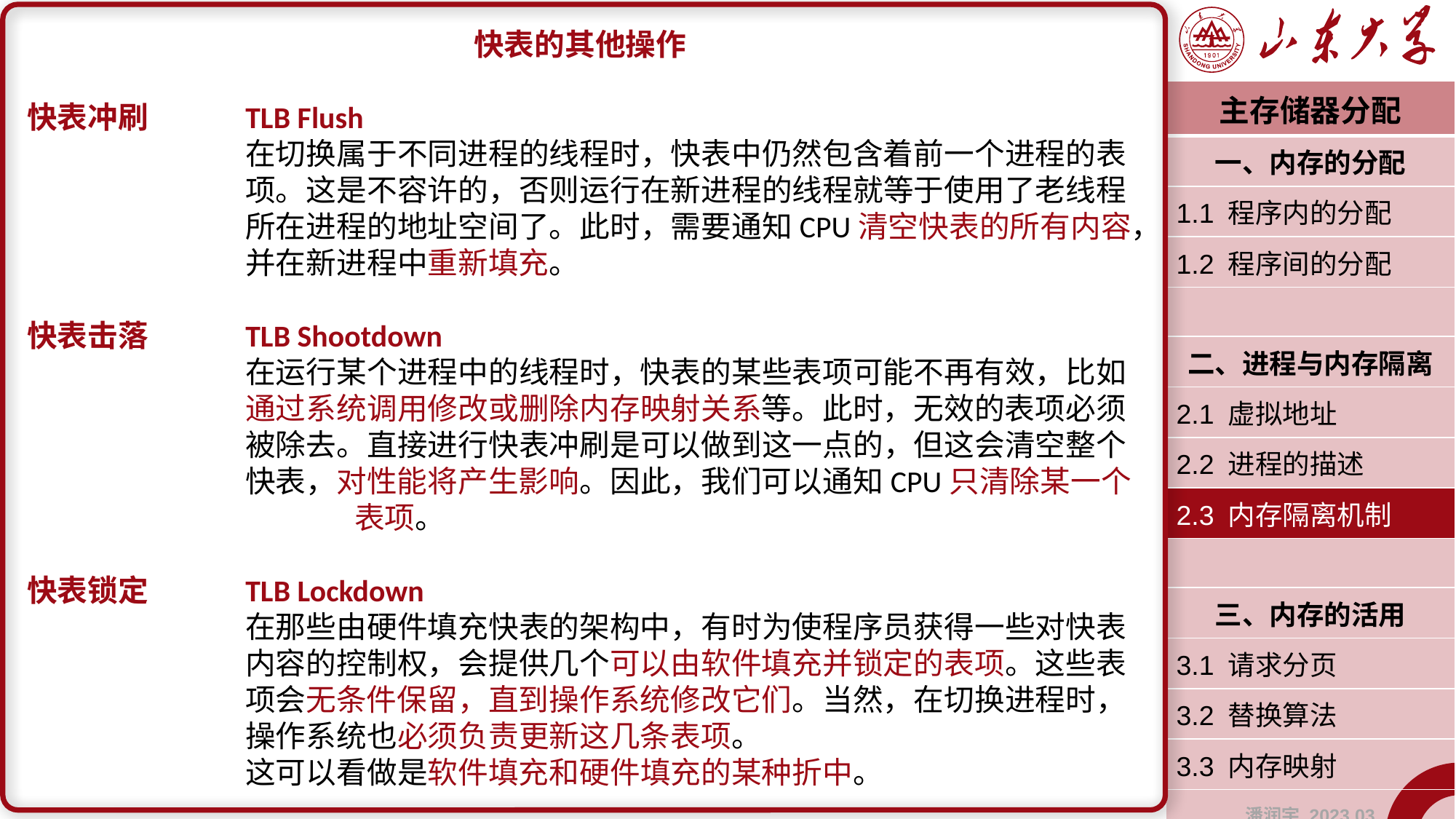

快表的其他操作

快表冲刷	TLB Flush
		在切换属于不同进程的线程时，快表中仍然包含着前一个进程的表		项。这是不容许的，否则运行在新进程的线程就等于使用了老线程		所在进程的地址空间了。此时，需要通知CPU清空快表的所有内容，		并在新进程中重新填充。

快表击落	TLB Shootdown
		在运行某个进程中的线程时，快表的某些表项可能不再有效，比如		通过系统调用修改或删除内存映射关系等。此时，无效的表项必须		被除去。直接进行快表冲刷是可以做到这一点的，但这会清空整个		快表，对性能将产生影响。因此，我们可以通知CPU只清除某一个			表项。

快表锁定	TLB Lockdown
		在那些由硬件填充快表的架构中，有时为使程序员获得一些对快表		内容的控制权，会提供几个可以由软件填充并锁定的表项。这些表		项会无条件保留，直到操作系统修改它们。当然，在切换进程时，		操作系统也必须负责更新这几条表项。
		这可以看做是软件填充和硬件填充的某种折中。
| 主存储器分配 |
| --- |
| 一、内存的分配 |
| 1.1 程序内的分配 |
| 1.2 程序间的分配 |
|  |
| 二、进程与内存隔离 |
| 2.1 虚拟地址 |
| 2.2 进程的描述 |
| 2.3 内存隔离机制 |
|  |
| 三、内存的活用 |
| 3.1 请求分页 |
| 3.2 替换算法 |
| 3.3 内存映射 |
| 潘润宇 2023.03 |